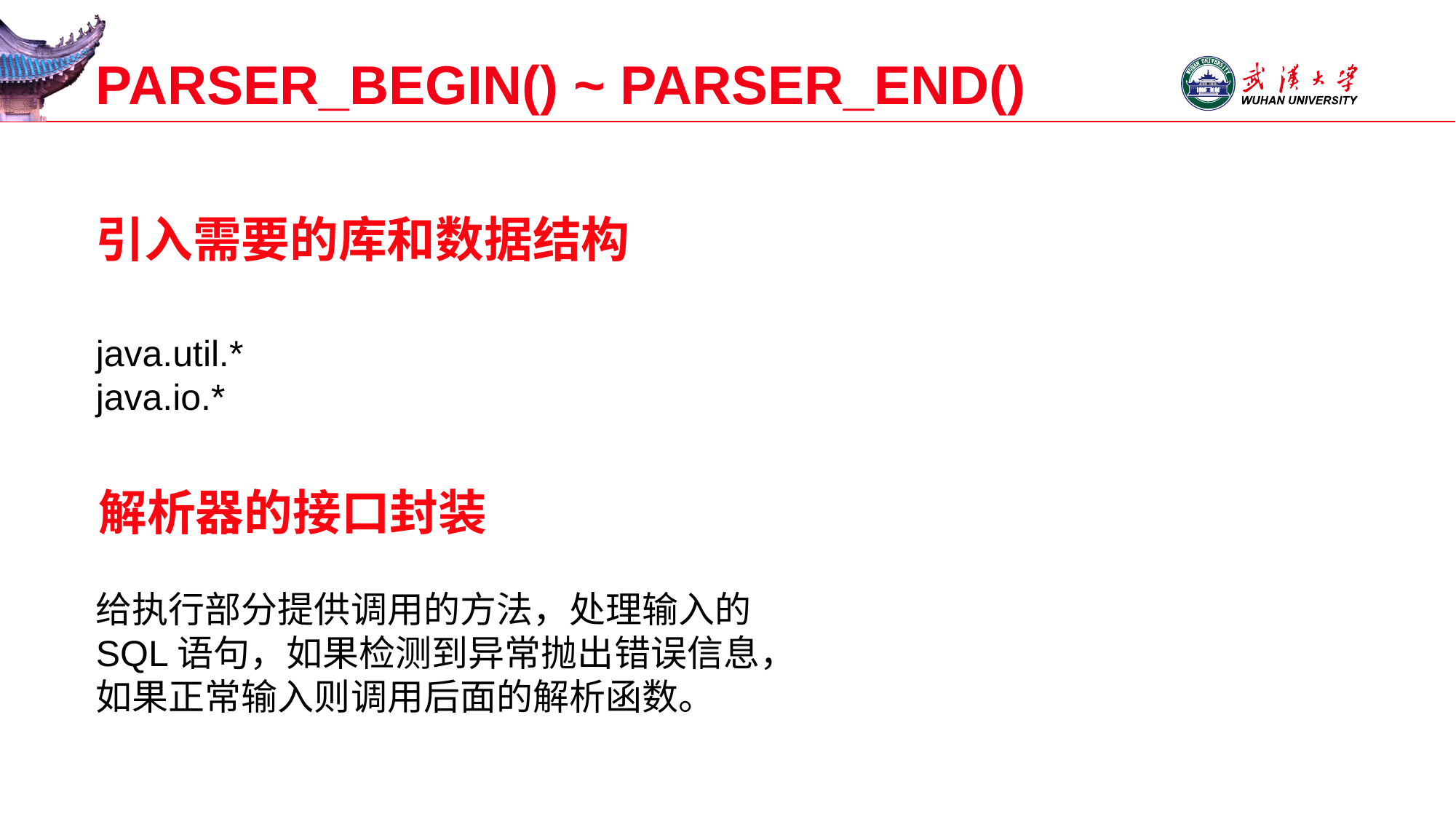

# PARSER_BEGIN() ~ PARSER_END()
引入需要的库和数据结构

java.util.*
java.io.*
解析器的接口封装
给执行部分提供调用的方法，处理输入的SQL语句，如果检测到异常抛出错误信息，如果正常输入则调用后面的解析函数。